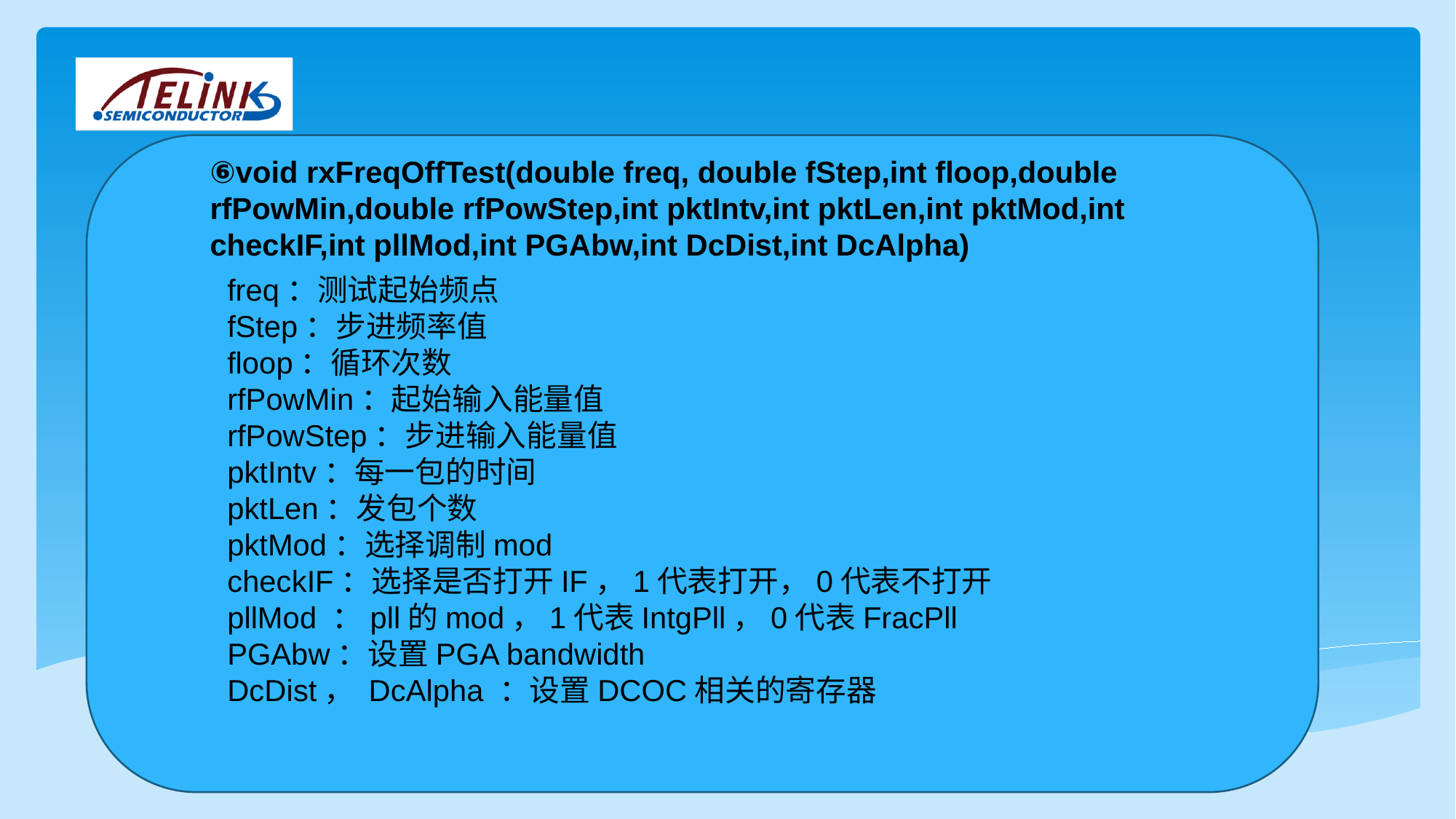

⑥void rxFreqOffTest(double freq, double fStep,int floop,double rfPowMin,double rfPowStep,int pktIntv,int pktLen,int pktMod,int checkIF,int pllMod,int PGAbw,int DcDist,int DcAlpha)
freq：测试起始频点
fStep：步进频率值
floop：循环次数
rfPowMin：起始输入能量值
rfPowStep：步进输入能量值
pktIntv：每一包的时间
pktLen：发包个数
pktMod：选择调制mod
checkIF：选择是否打开IF，1代表打开，0代表不打开
pllMod ：pll的mod，1代表IntgPll，0代表FracPll
PGAbw：设置PGA bandwidth
DcDist， DcAlpha ：设置DCOC相关的寄存器